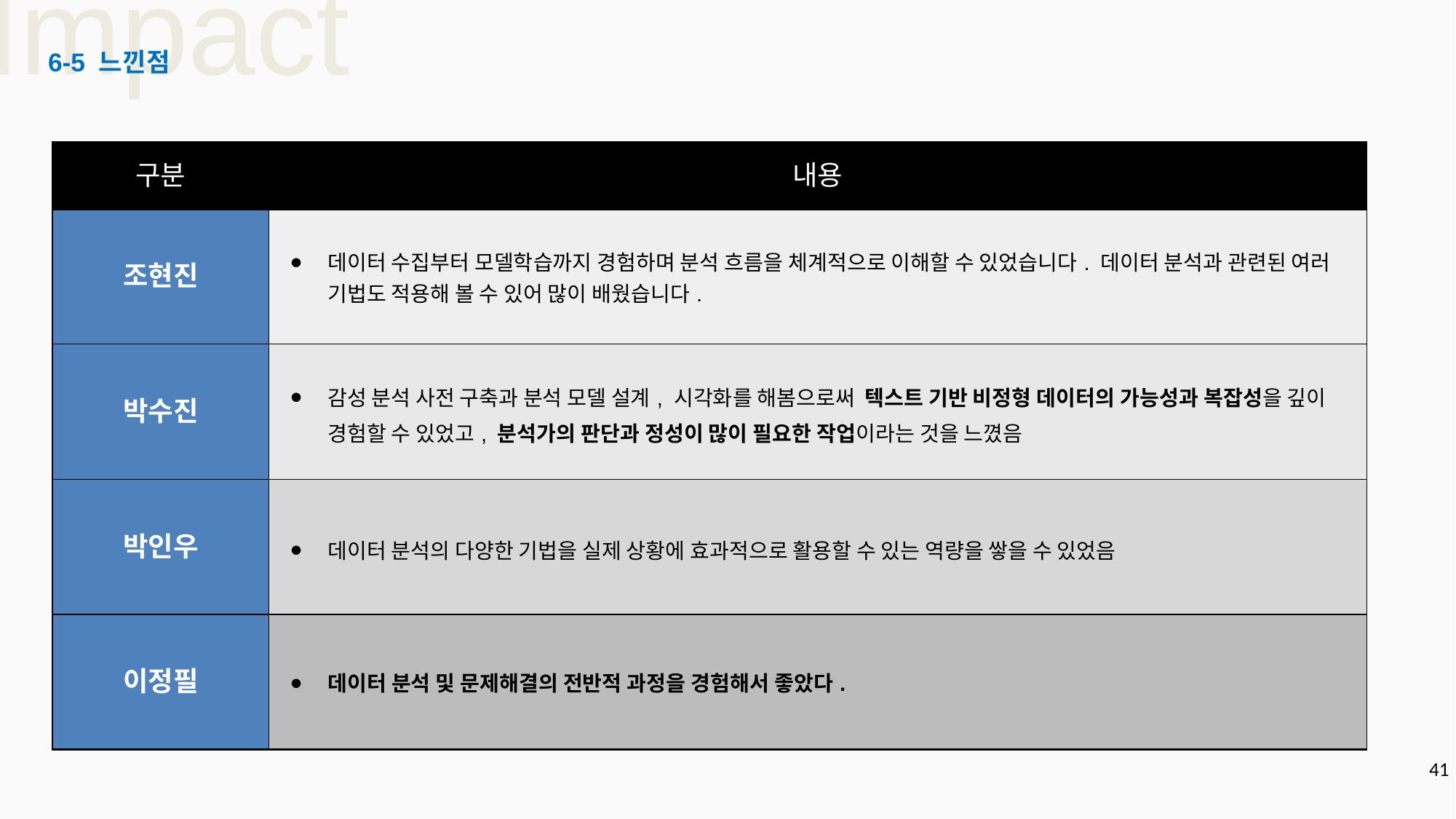

Impact
6-5 느낀점
| 구분 | 내용 |
| --- | --- |
| 조현진 | 데이터 수집부터 모델학습까지 경험하며 분석 흐름을 체계적으로 이해할 수 있었습니다. 데이터 분석과 관련된 여러 기법도 적용해 볼 수 있어 많이 배웠습니다. |
| 박수진 | 감성 분석 사전 구축과 분석 모델 설계, 시각화를 해봄으로써 텍스트 기반 비정형 데이터의 가능성과 복잡성을 깊이 경험할 수 있었고, 분석가의 판단과 정성이 많이 필요한 작업이라는 것을 느꼈음 |
| 박인우 | 데이터 분석의 다양한 기법을 실제 상황에 효과적으로 활용할 수 있는 역량을 쌓을 수 있었음 |
| 이정필 | 데이터 분석 및 문제해결의 전반적 과정을 경험해서 좋았다. |
41